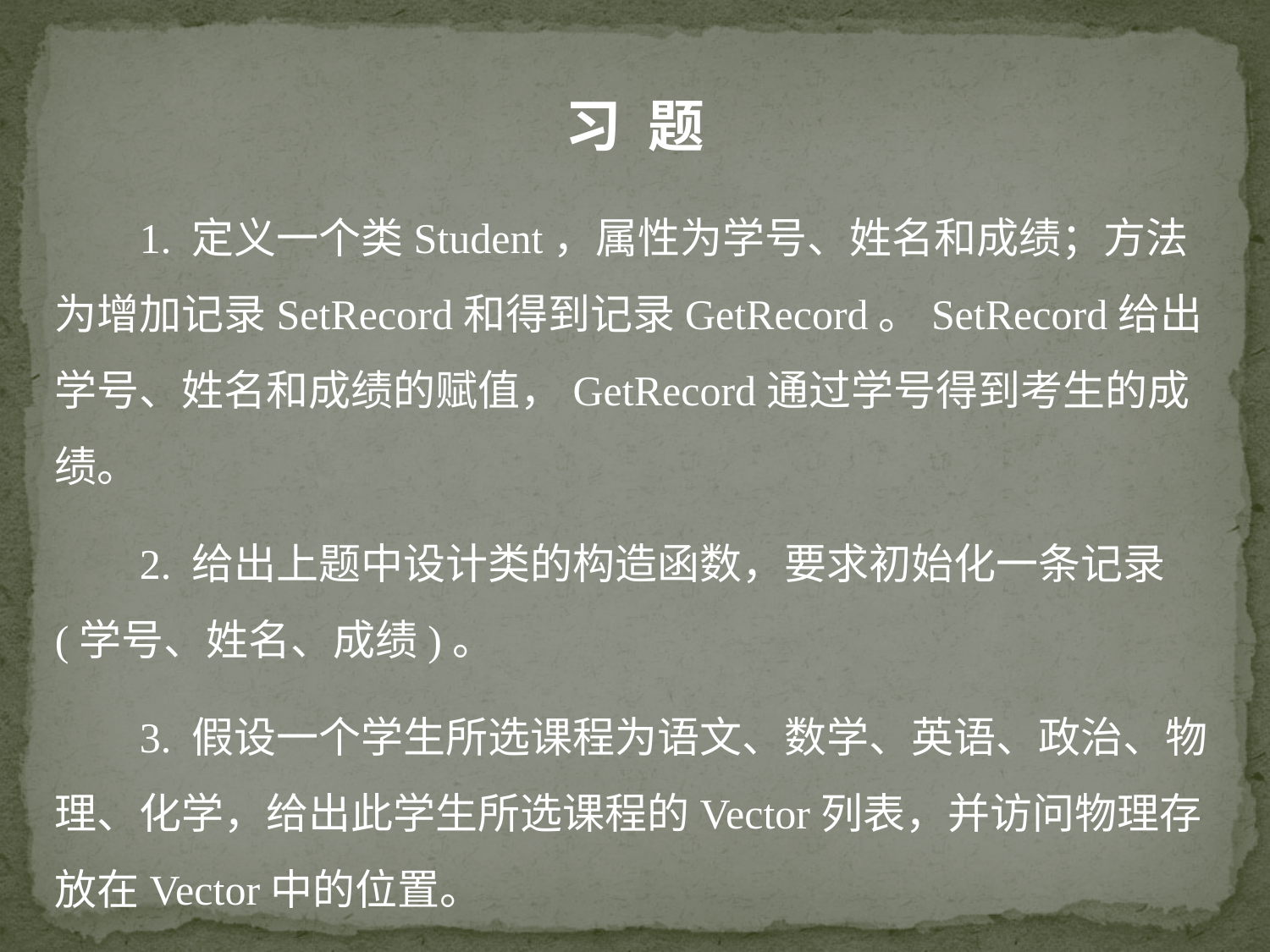

习  题
        1. 定义一个类Student，属性为学号、姓名和成绩；方法为增加记录SetRecord和得到记录GetRecord。SetRecord给出学号、姓名和成绩的赋值，GetRecord通过学号得到考生的成绩。
        2. 给出上题中设计类的构造函数，要求初始化一条记录(学号、姓名、成绩)。
        3. 假设一个学生所选课程为语文、数学、英语、政治、物理、化学，给出此学生所选课程的Vector列表，并访问物理存放在Vector中的位置。